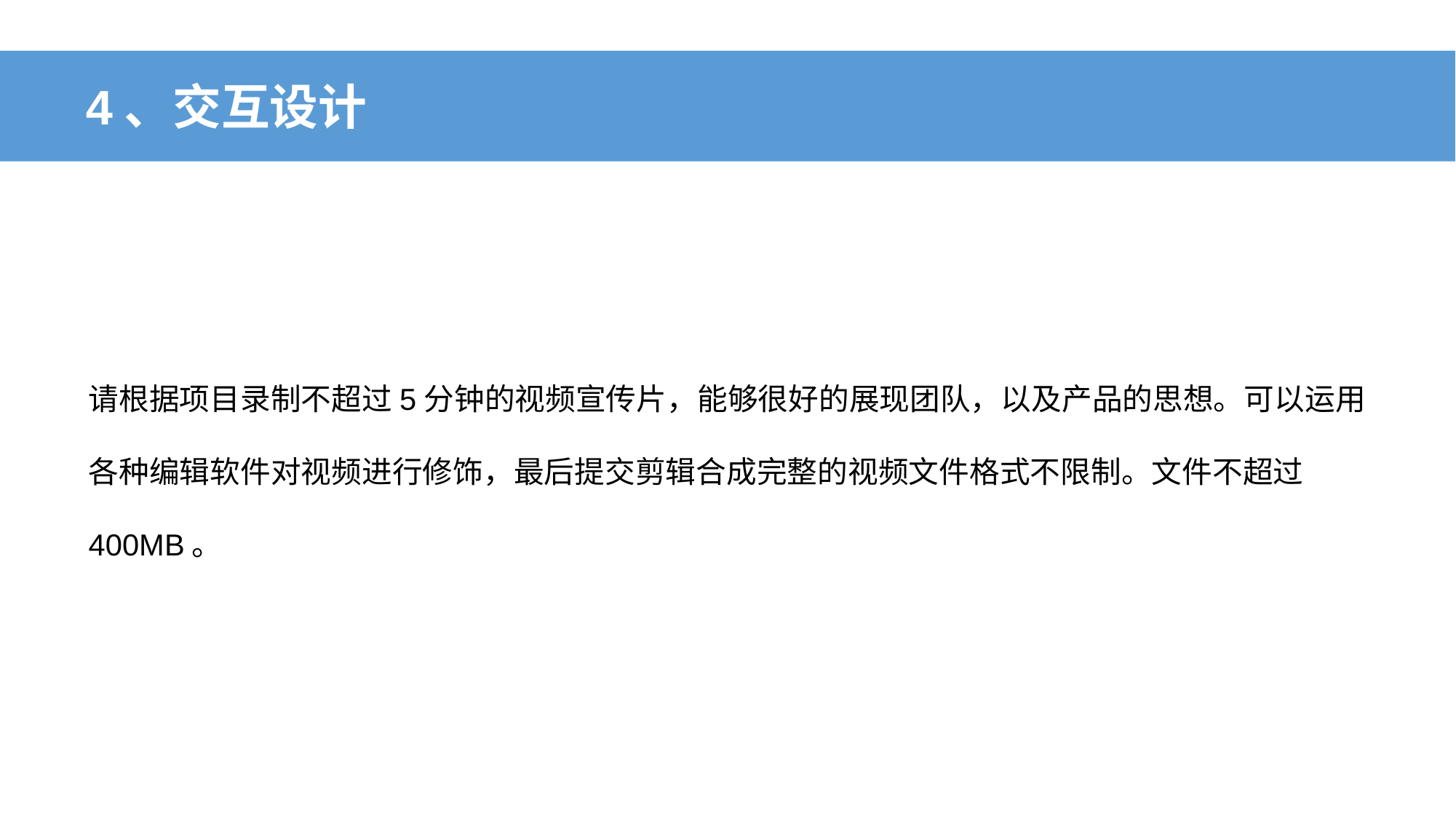

4、交互设计
请根据项目录制不超过5分钟的视频宣传片，能够很好的展现团队，以及产品的思想。可以运用各种编辑软件对视频进行修饰，最后提交剪辑合成完整的视频文件格式不限制。文件不超过400MB。